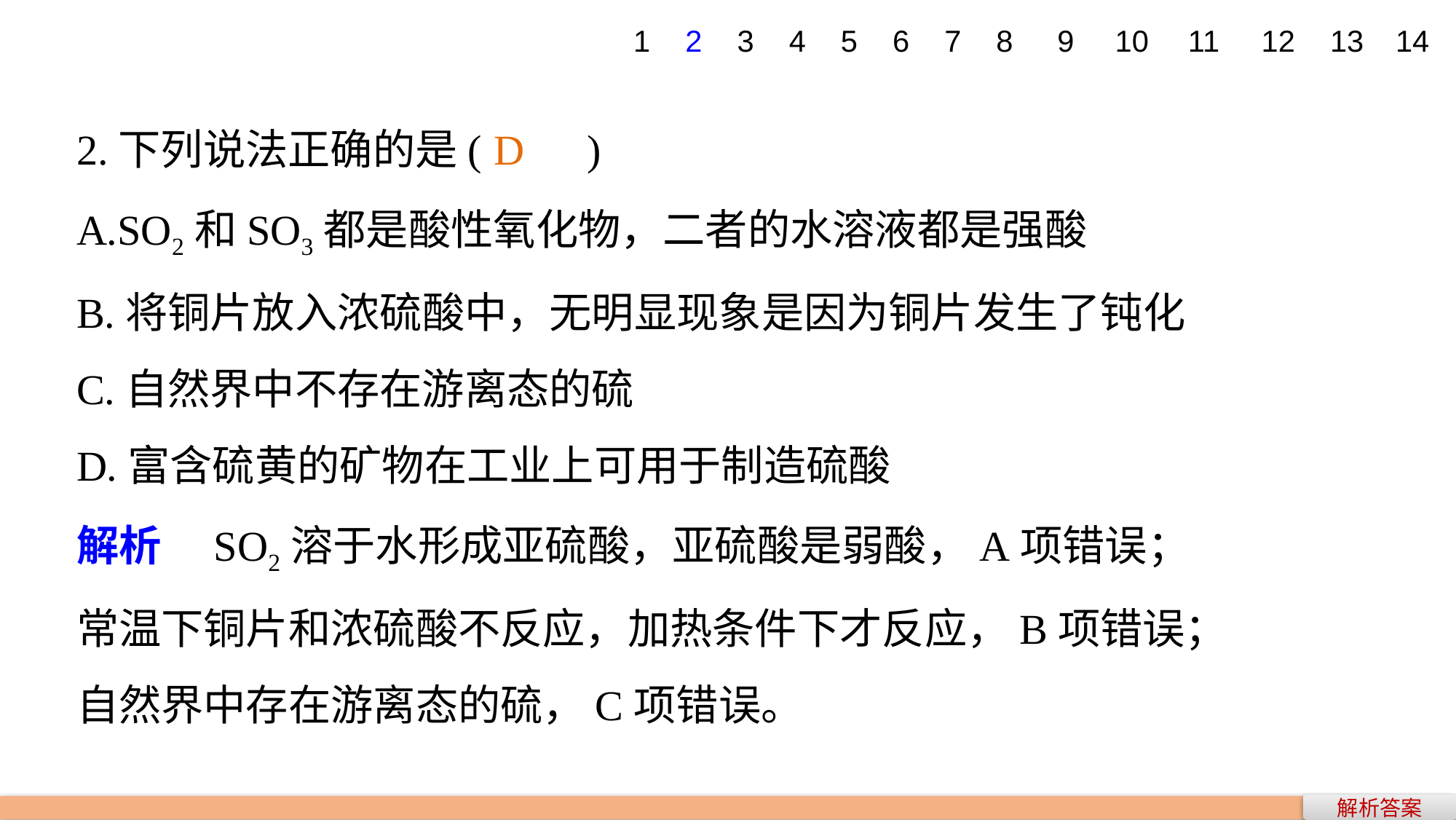

1
2
3
4
5
6
7
8
9
10
11
12
13
14
2.下列说法正确的是(　　)
A.SO2和SO3都是酸性氧化物，二者的水溶液都是强酸
B.将铜片放入浓硫酸中，无明显现象是因为铜片发生了钝化
C.自然界中不存在游离态的硫
D.富含硫黄的矿物在工业上可用于制造硫酸
解析　SO2溶于水形成亚硫酸，亚硫酸是弱酸，A项错误；
常温下铜片和浓硫酸不反应，加热条件下才反应，B项错误；
自然界中存在游离态的硫，C项错误。
D
解析答案